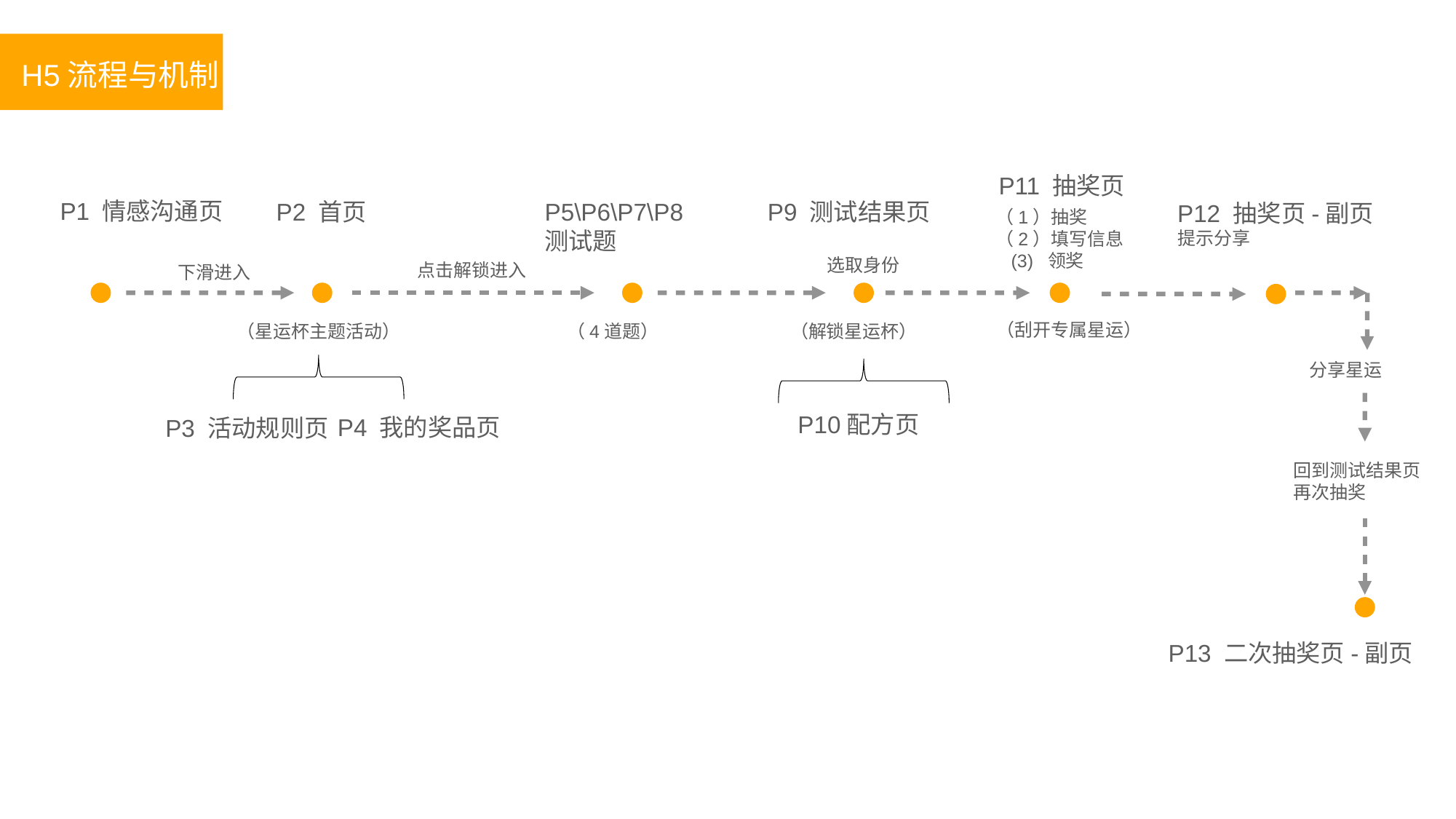

H5流程与机制
P11 抽奖页
P1 情感沟通页
P5\P6\P7\P8
测试题
P2 首页
P9 测试结果页
P12 抽奖页-副页
提示分享
（1）抽奖
（2）填写信息
   (3)  领奖
选取身份
点击解锁进入
下滑进入

（刮开专属星运）
（星运杯主题活动）
（解锁星运杯）
（4道题）
分享星运

P10配方页
P4 我的奖品页
P3 活动规则页
回到测试结果页
再次抽奖

P13 二次抽奖页-副页